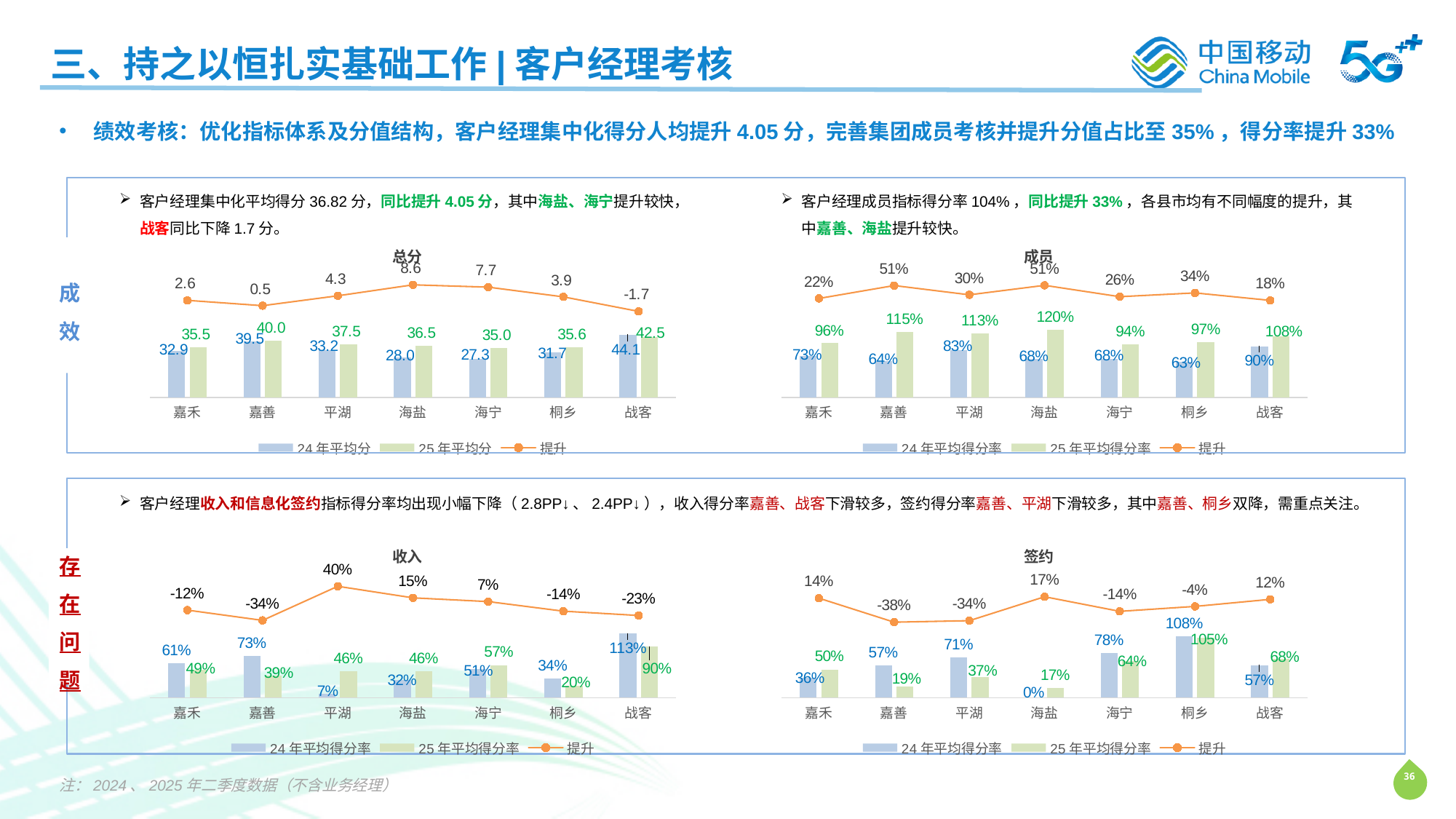

三、持之以恒扎实基础工作|客户经理考核
绩效考核：优化指标体系及分值结构，客户经理集中化得分人均提升4.05分，完善集团成员考核并提升分值占比至35%，得分率提升33%
客户经理集中化平均得分36.82分，同比提升4.05分，其中海盐、海宁提升较快，战客同比下降1.7分。
客户经理成员指标得分率104%，同比提升33%，各县市均有不同幅度的提升，其中嘉善、海盐提升较快。

成效

### Chart: 总分

| Category | 24年平均分 | 25年平均分 | 提升 |
|---|---|---|---|
| 嘉禾 | 32.9495157324536 | 35.5324497970332 | 2.5829340645796 |
| 嘉善 | 39.5072962161087 | 40.0355624125092 | 0.528266196400502 |
| 平湖 | 33.1894719143541 | 37.5277257228051 | 4.338253808451 |
| 海盐 | 27.9701229531158 | 36.5480330274499 | 8.5779100743341 |
| 海宁 | 27.3479300716531 | 35.0303109842045 | 7.6823809125514 |
| 桐乡 | 31.7248091378565 | 35.6475351958513 | 3.9227260579948 |
| 战客 | 44.1480356107592 | 42.4634466602451 | -1.6845889505141 |

### Chart: 成员

| Category | 24年平均得分率 | 25年平均得分率 | 提升 |
|---|---|---|---|
| 嘉禾 | 0.734881156115667 | 0.955469110792209 | 0.220587954676543 |
| 嘉善 | 0.641331692908134 | 1.14999953208672 | 0.508667839178585 |
| 平湖 | 0.826768702202321 | 1.12905669830411 | 0.302287996101789 |
| 海盐 | 0.683599753221174 | 1.19756726145735 | 0.51396750823618 |
| 海宁 | 0.676744137451536 | 0.937044386063304 | 0.260300248611768 |
| 桐乡 | 0.625713245118988 | 0.969950393521822 | 0.344237148402834 |
| 战客 | 0.903700918964077 | 1.08061287477954 | 0.176911955815465 |
客户经理收入和信息化签约指标得分率均出现小幅下降（2.8PP↓、2.4PP↓），收入得分率嘉善、战客下滑较多，签约得分率嘉善、平湖下滑较多，其中嘉善、桐乡双降，需重点关注。

### Chart: 收入

| Category | 24年平均得分率 | 25年平均得分率 | 提升 |
|---|---|---|---|
| 嘉禾 | 0.609177498194888 | 0.494163291390362 | -0.115014206804526 |
| 嘉善 | 0.73033663692798 | 0.393980993514463 | -0.336355643413517 |
| 平湖 | 0.0669075833633958 | 0.463304771080413 | 0.396397187717017 |
| 海盐 | 0.317206778527949 | 0.464982457364841 | 0.147775678836892 |
| 海宁 | 0.505981239349154 | 0.573335067117223 | 0.0673538277680691 |
| 桐乡 | 0.342987993419636 | 0.20418563298966 | -0.138802360429976 |
| 战客 | 1.12830649907407 | 0.897367521890286 | -0.230938977183787 |

### Chart: 签约

| Category | 24年平均得分率 | 25年平均得分率 | 提升 |
|---|---|---|---|
| 嘉禾 | 0.355804133333333 | 0.496266666666667 | 0.140462533333333 |
| 嘉善 | 0.5676171875 | 0.192541666666667 | -0.375075520833333 |
| 平湖 | 0.708851851851852 | 0.36587037037037 | -0.342981481481481 |
| 海盐 | 0.0 | 0.172052287581699 | 0.172052287581699 |
| 海宁 | 0.782924444444444 | 0.6412 | -0.141724444444444 |
| 桐乡 | 1.08329166666667 | 1.0475 | -0.0357916666666676 |
| 战客 | 0.569083333333333 | 0.684833333333333 | 0.11575 |
存在问题
注：2024、2025年二季度数据（不含业务经理）